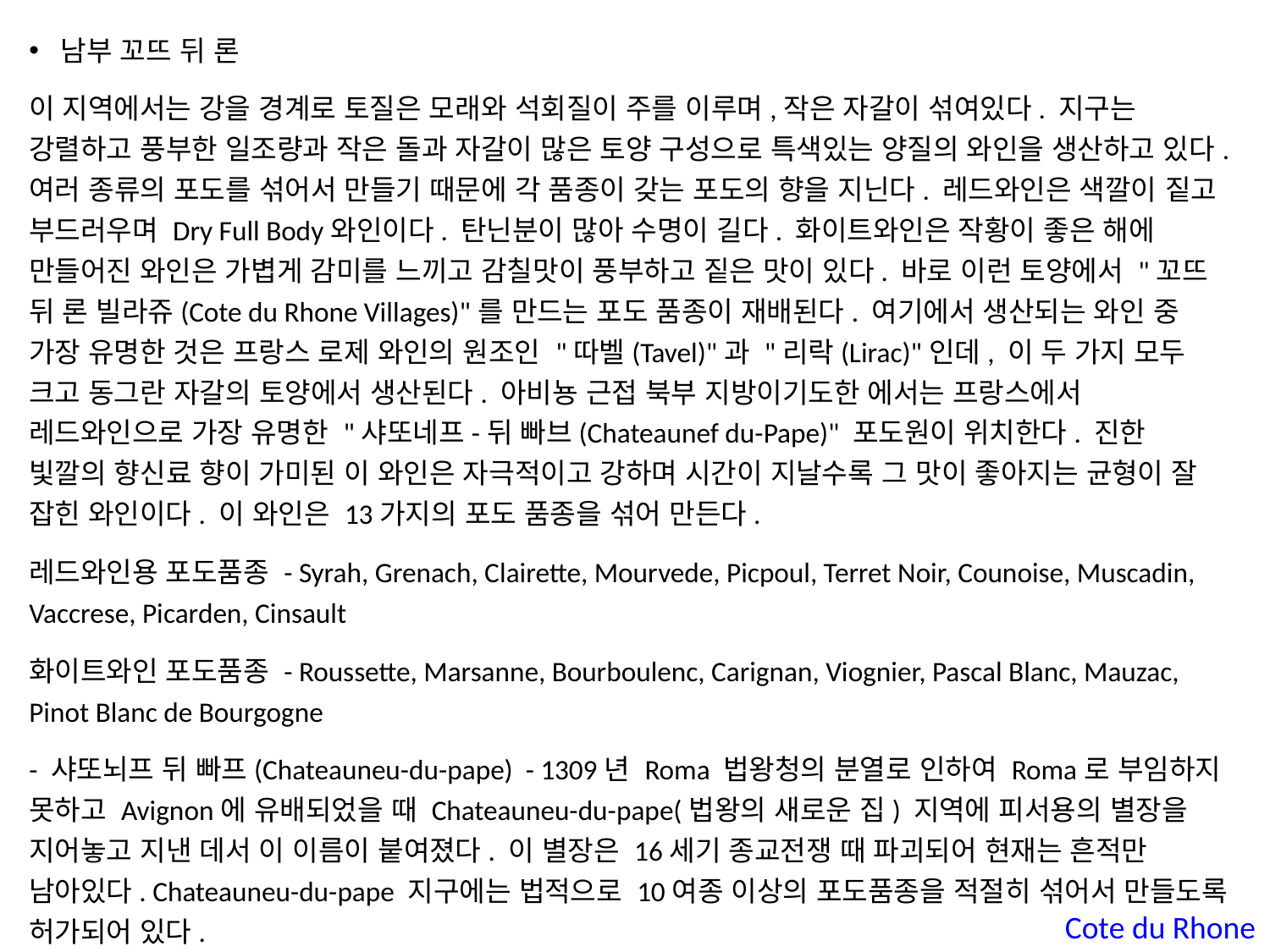

남부 꼬뜨 뒤 론
이 지역에서는 강을 경계로 토질은 모래와 석회질이 주를 이루며,작은 자갈이 섞여있다. 지구는 강렬하고 풍부한 일조량과 작은 돌과 자갈이 많은 토양 구성으로 특색있는 양질의 와인을 생산하고 있다. 여러 종류의 포도를 섞어서 만들기 때문에 각 품종이 갖는 포도의 향을 지닌다. 레드와인은 색깔이 짙고 부드러우며 Dry Full Body와인이다. 탄닌분이 많아 수명이 길다. 화이트와인은 작황이 좋은 해에 만들어진 와인은 가볍게 감미를 느끼고 감칠맛이 풍부하고 짙은 맛이 있다. 바로 이런 토양에서 "꼬뜨 뒤 론 빌라쥬(Cote du Rhone Villages)"를 만드는 포도 품종이 재배된다. 여기에서 생산되는 와인 중 가장 유명한 것은 프랑스 로제 와인의 원조인 "따벨(Tavel)"과 "리락(Lirac)"인데, 이 두 가지 모두 크고 동그란 자갈의 토양에서 생산된다. 아비뇽 근접 북부 지방이기도한 에서는 프랑스에서 레드와인으로 가장 유명한 "샤또네프-뒤 빠브(Chateaunef du-Pape)" 포도원이 위치한다. 진한 빛깔의 향신료 향이 가미된 이 와인은 자극적이고 강하며 시간이 지날수록 그 맛이 좋아지는 균형이 잘 잡힌 와인이다. 이 와인은 13가지의 포도 품종을 섞어 만든다.
레드와인용 포도품종 - Syrah, Grenach, Clairette, Mourvede, Picpoul, Terret Noir, Counoise, Muscadin, Vaccrese, Picarden, Cinsault
화이트와인 포도품종 - Roussette, Marsanne, Bourboulenc, Carignan, Viognier, Pascal Blanc, Mauzac, Pinot Blanc de Bourgogne
- 샤또뇌프 뒤 빠프(Chateauneu-du-pape)  - 1309년 Roma 법왕청의 분열로 인하여 Roma로 부임하지 못하고 Avignon에 유배되었을 때 Chateauneu-du-pape(법왕의 새로운 집) 지역에 피서용의 별장을 지어놓고 지낸 데서 이 이름이 붙여졌다. 이 별장은 16세기 종교전쟁 때 파괴되어 현재는 흔적만 남아있다. Chateauneu-du-pape 지구에는 법적으로 10여종 이상의 포도품종을 적절히 섞어서 만들도록 허가되어 있다.
Cote du Rhone